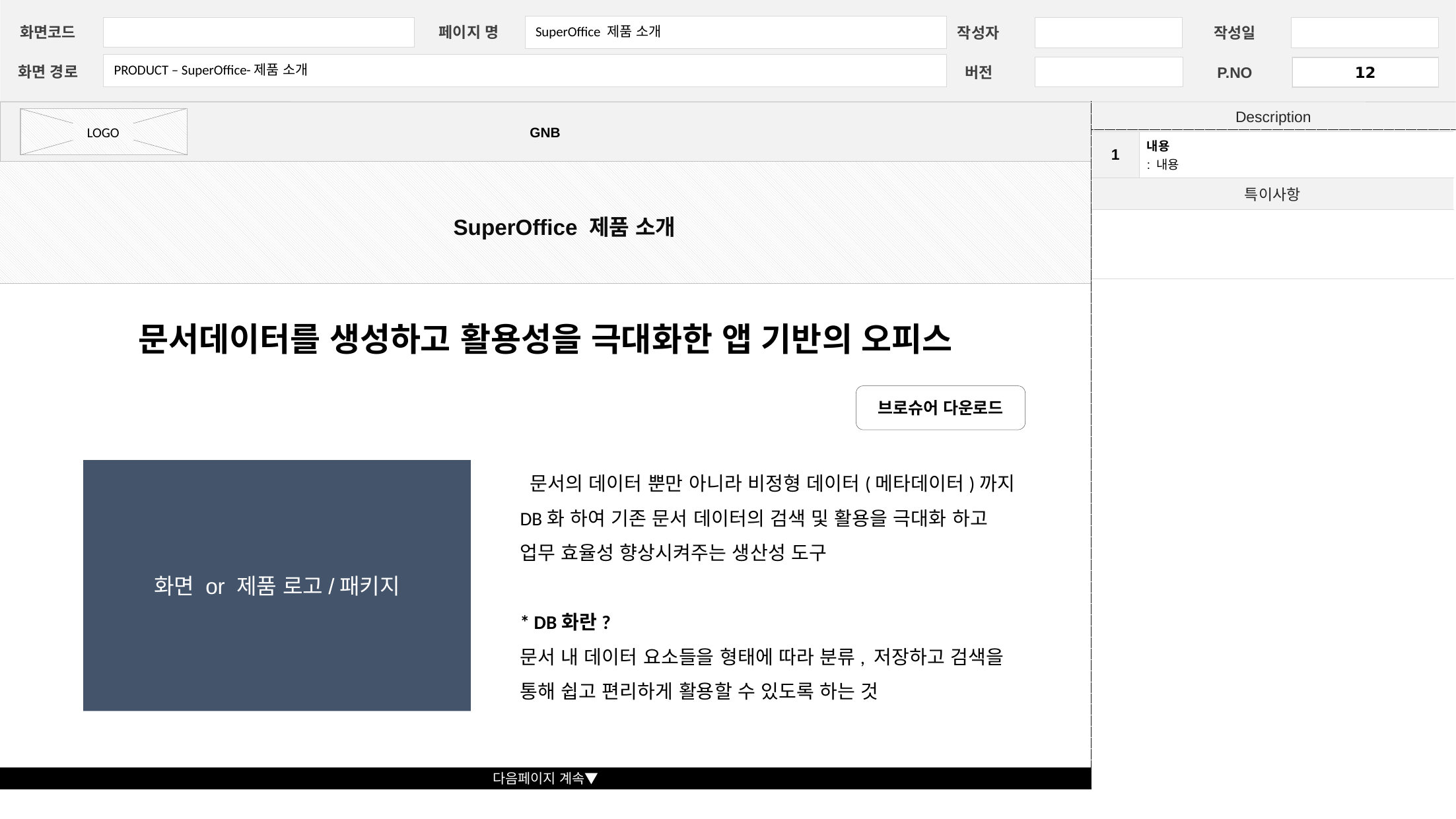

SuperOffice 제품 소개

페이지 명
화면코드
작성자
작성일
PRODUCT – SuperOffice-제품 소개

12
화면 경로
버전
P.NO
Description
| 1 | 내용 : 내용 |
| --- | --- |
| 특이사항 |  |
|  |  |

SuperOffice 제품 소개
문서데이터를 생성하고 활용성을 극대화한 앱 기반의 오피스
브로슈어 다운로드
 문서의 데이터 뿐만 아니라 비정형 데이터(메타데이터)까지 DB화 하여 기존 문서 데이터의 검색 및 활용을 극대화 하고 업무 효율성 향상시켜주는 생산성 도구

* DB화란?
문서 내 데이터 요소들을 형태에 따라 분류, 저장하고 검색을 통해 쉽고 편리하게 활용할 수 있도록 하는 것
화면 or 제품 로고/패키지
다음페이지 계속▼